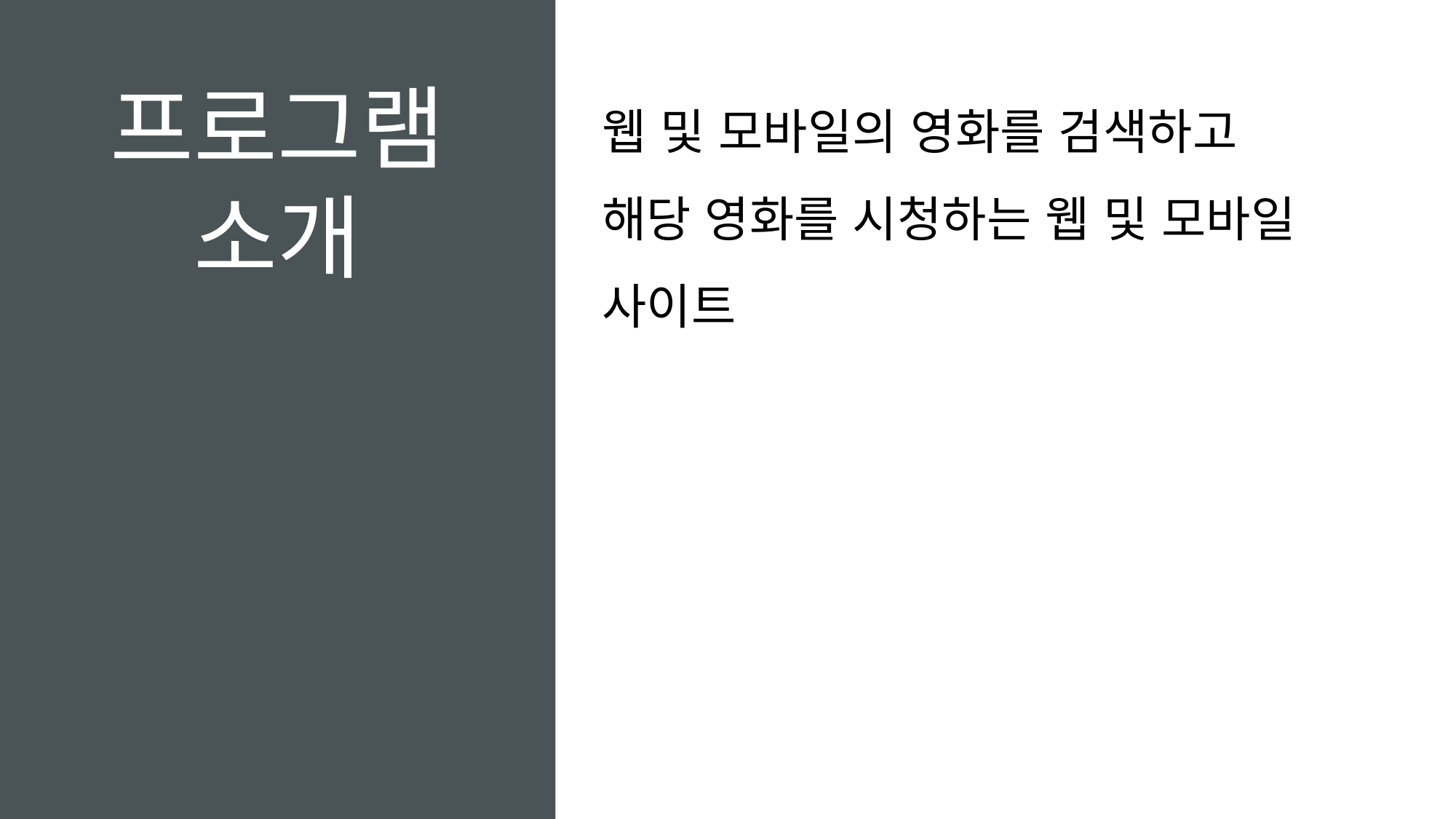

프로그램 소개
웹 및 모바일의 영화를 검색하고
해당 영화를 시청하는 웹 및 모바일 사이트